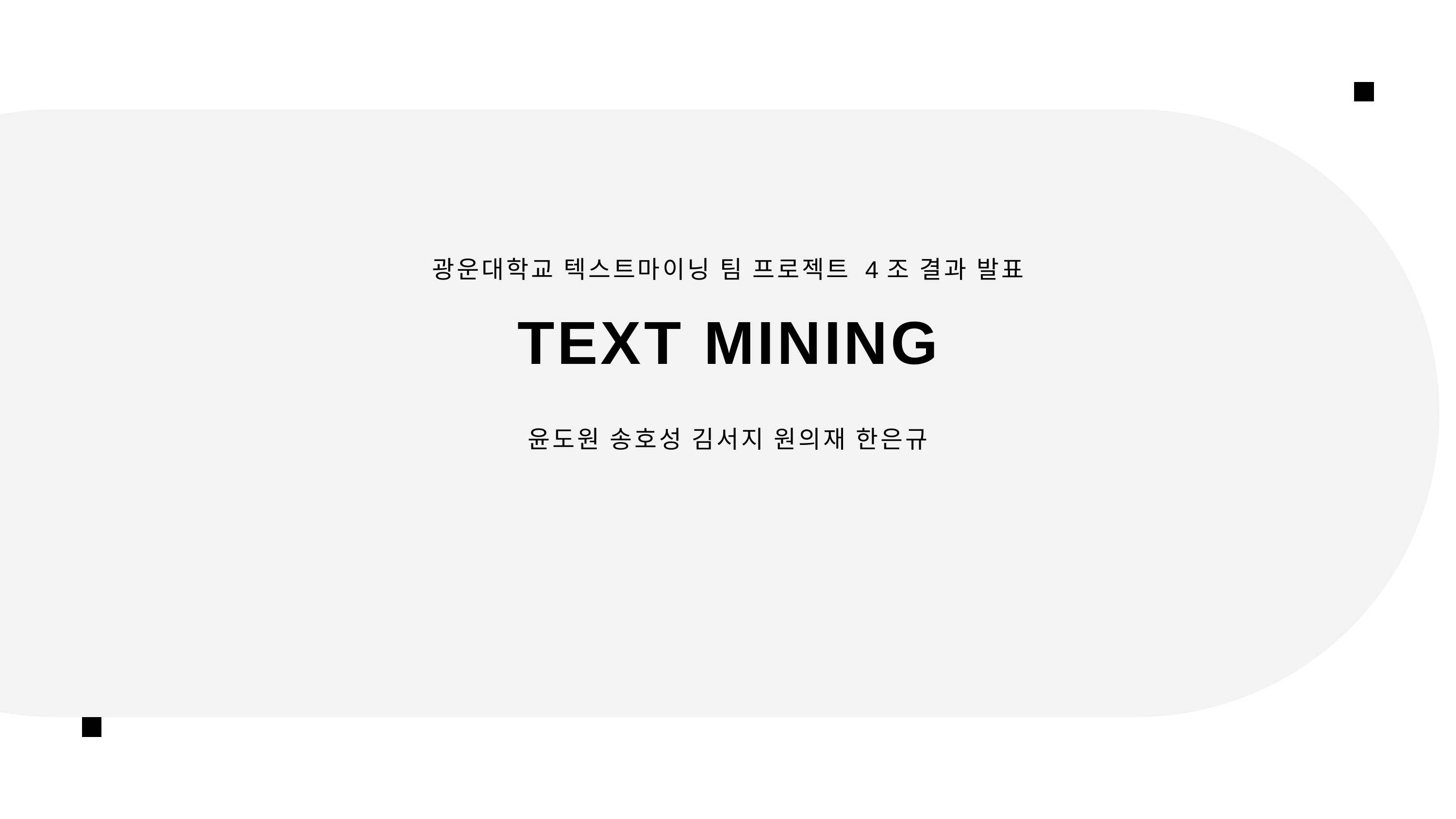

광운대학교 텍스트마이닝 팀 프로젝트 4조 결과 발표
TEXT MINING
윤도원 송호성 김서지 원의재 한은규